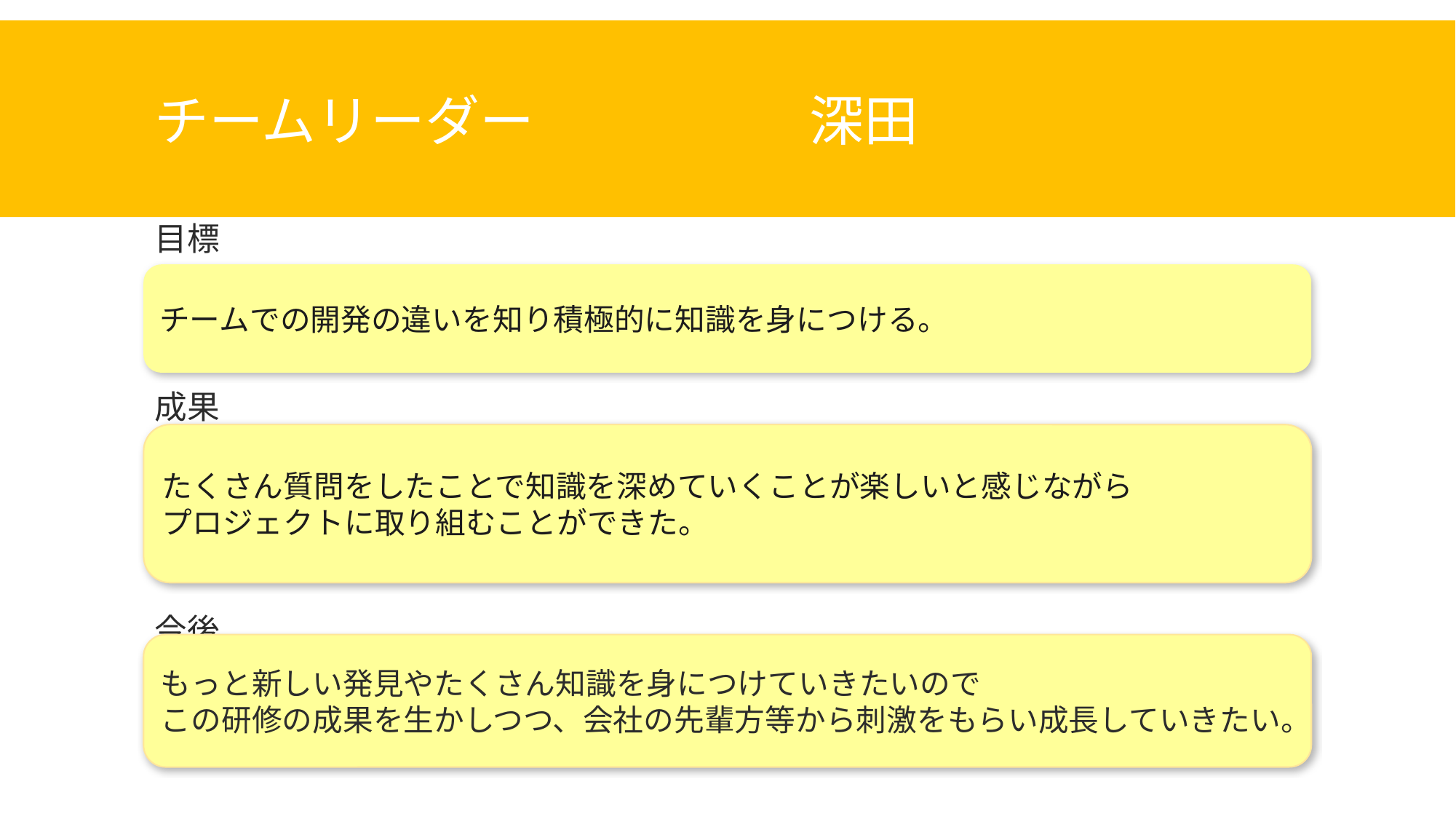

# チームリーダー　			深田
目標

成果

今後
チームでの開発の違いを知り積極的に知識を身につける。
たくさん質問をしたことで知識を深めていくことが楽しいと感じながら
プロジェクトに取り組むことができた。
もっと新しい発見やたくさん知識を身につけていきたいので
この研修の成果を生かしつつ、会社の先輩方等から刺激をもらい成長していきたい。
24